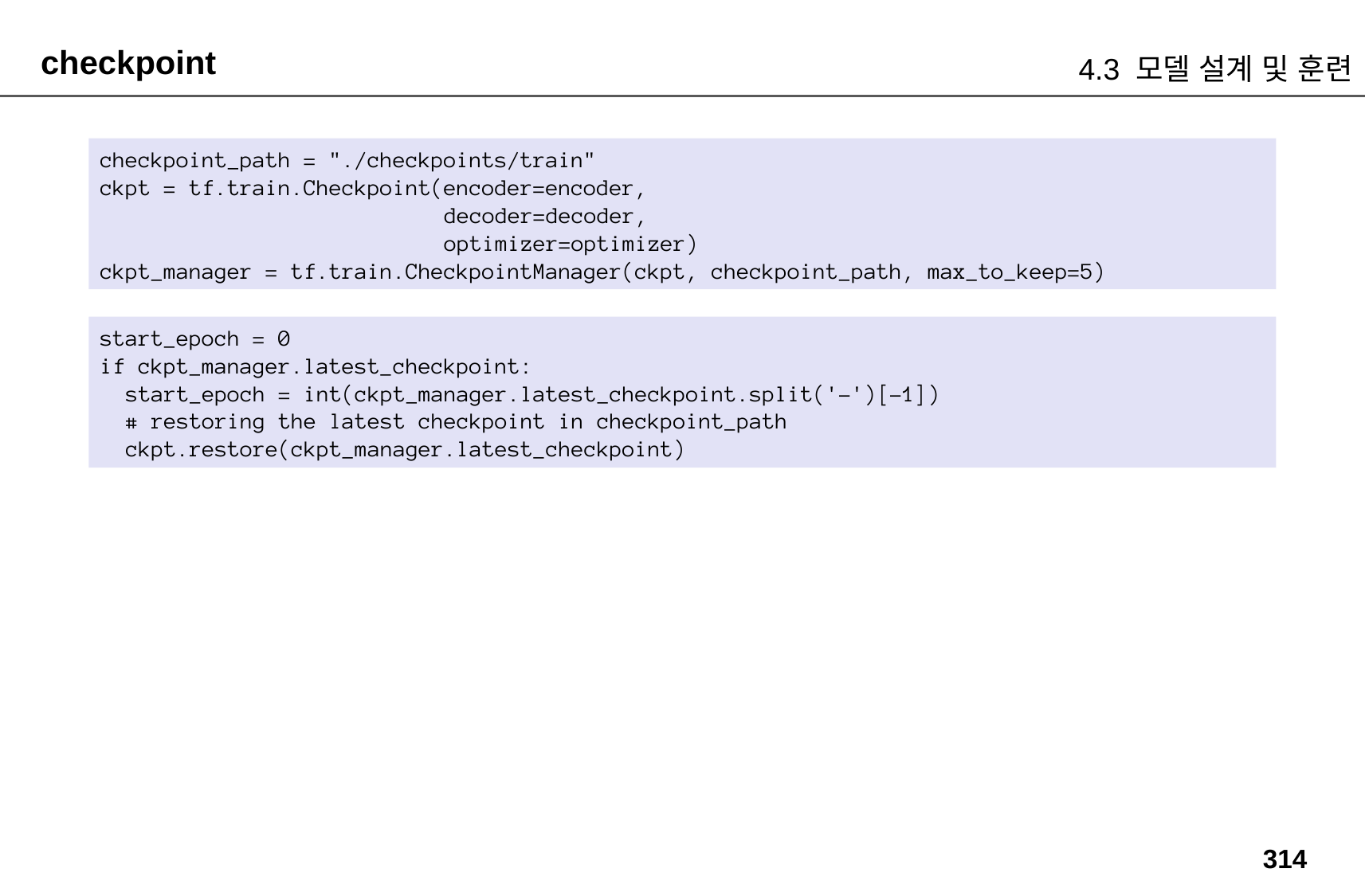

checkpoint
4.3 모델 설계 및 훈련
checkpoint_path = "./checkpoints/train"
ckpt = tf.train.Checkpoint(encoder=encoder,
                           decoder=decoder,
                           optimizer=optimizer)
ckpt_manager = tf.train.CheckpointManager(ckpt, checkpoint_path, max_to_keep=5)
start_epoch = 0
if ckpt_manager.latest_checkpoint:
  start_epoch = int(ckpt_manager.latest_checkpoint.split('-')[-1])
  # restoring the latest checkpoint in checkpoint_path
  ckpt.restore(ckpt_manager.latest_checkpoint)